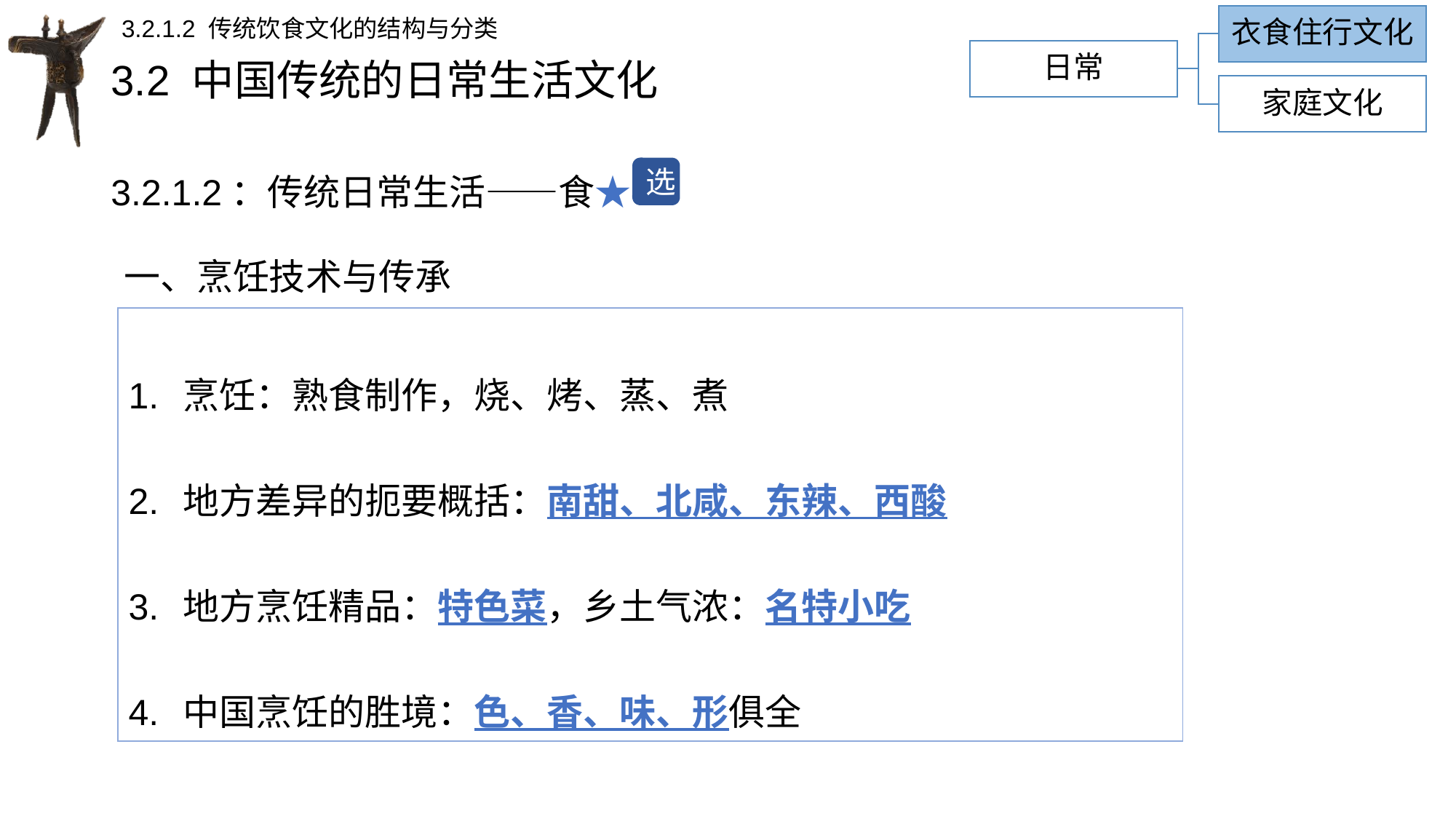

衣食住行文化
3.2.1.2 传统饮食文化的结构与分类

日常
# 3.2 中国传统的日常生活文化

家庭文化
3.2.1.2：传统日常生活——食★
选
一、烹饪技术与传承
| 烹饪：熟食制作，烧、烤、蒸、煮 地方差异的扼要概括：南甜、北咸、东辣、西酸 地方烹饪精品：特色菜，乡土气浓：名特小吃 中国烹饪的胜境：色、香、味、形俱全 |
| --- |
72